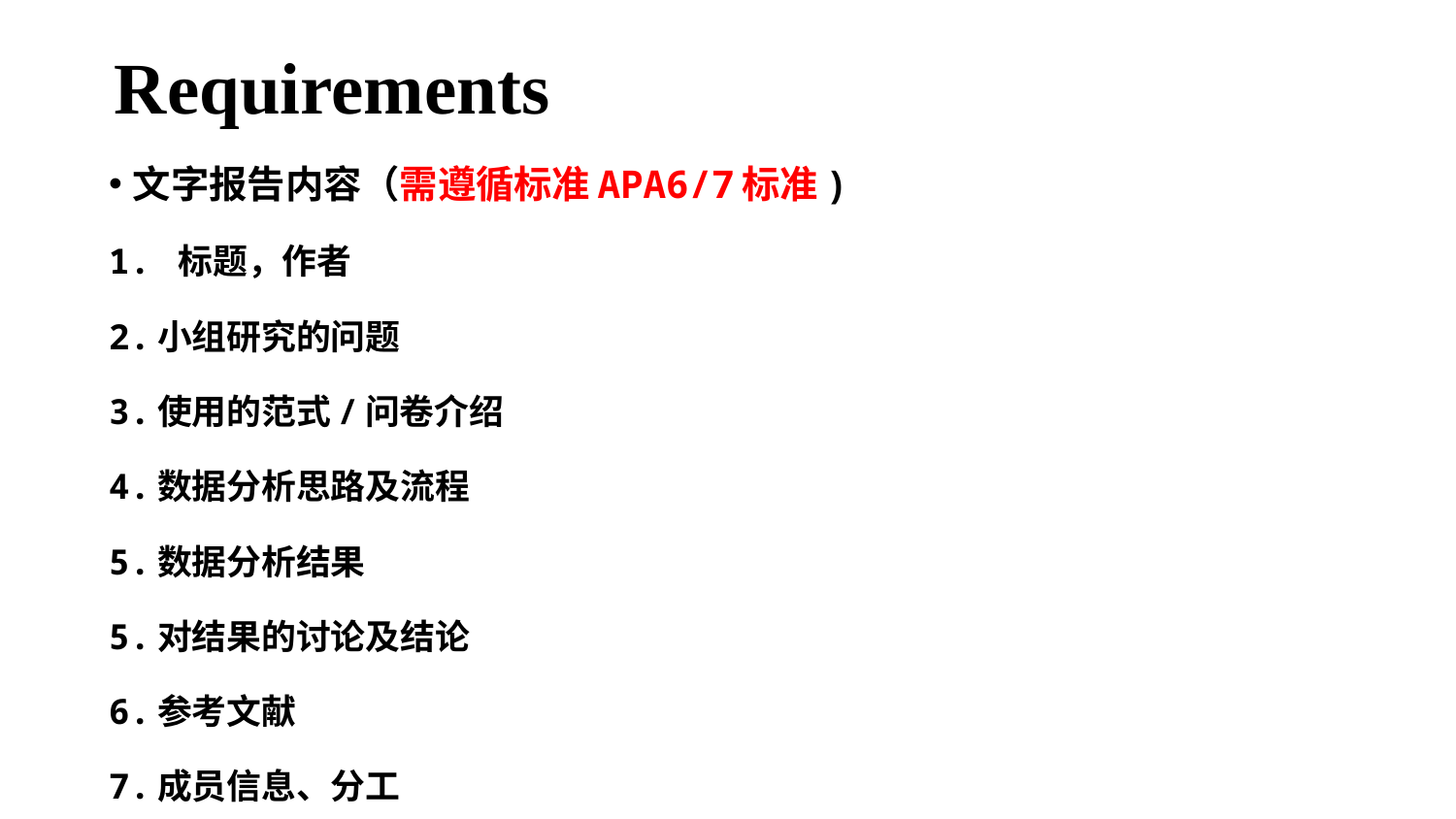

Requirements
文字报告内容（需遵循标准APA6/7标准)
1. 标题，作者
2.小组研究的问题
3.使用的范式/问卷介绍
4.数据分析思路及流程
5.数据分析结果
5.对结果的讨论及结论
6.参考文献
7.成员信息、分工